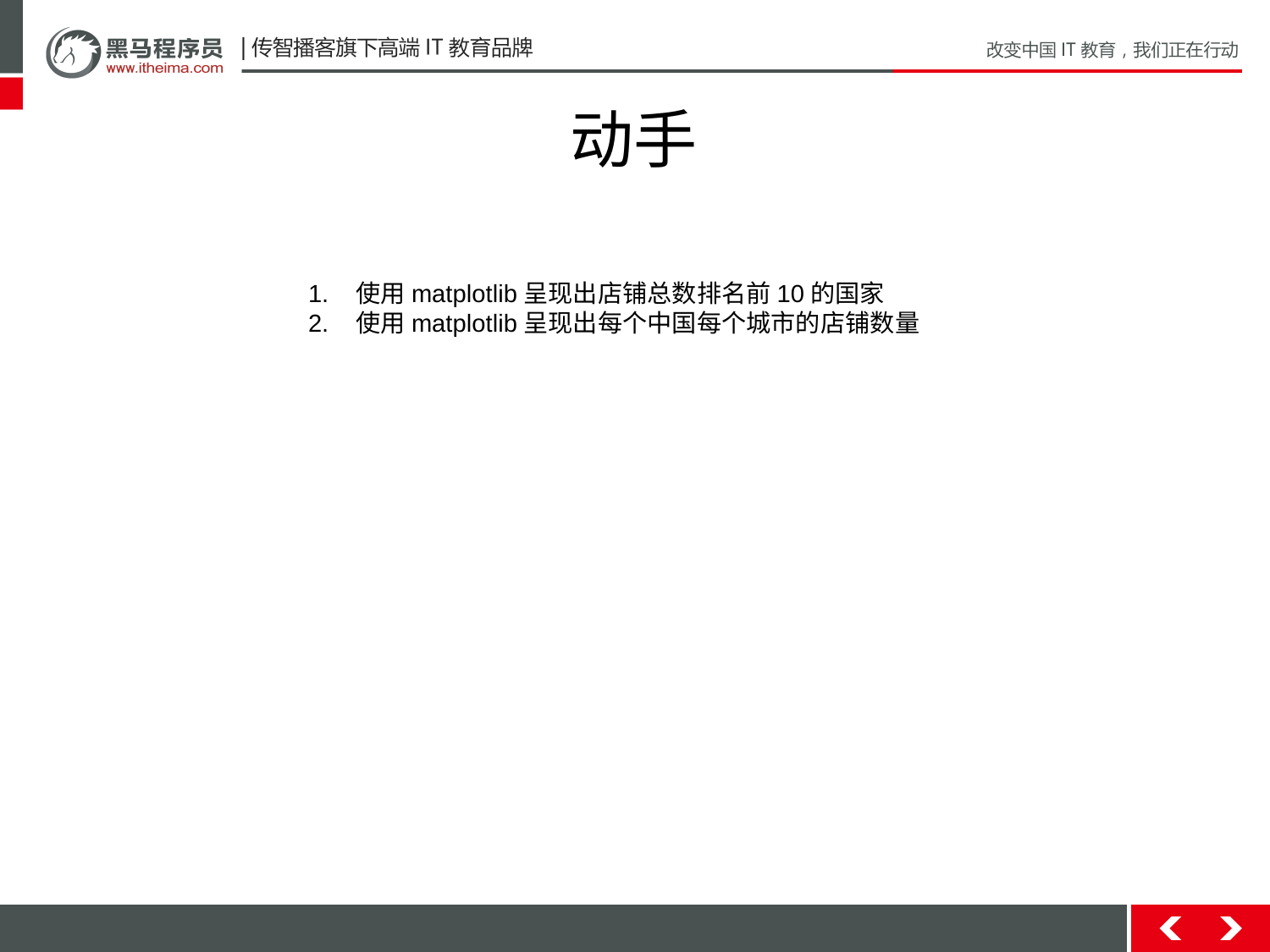

# 动手
使用matplotlib呈现出店铺总数排名前10的国家
使用matplotlib呈现出每个中国每个城市的店铺数量